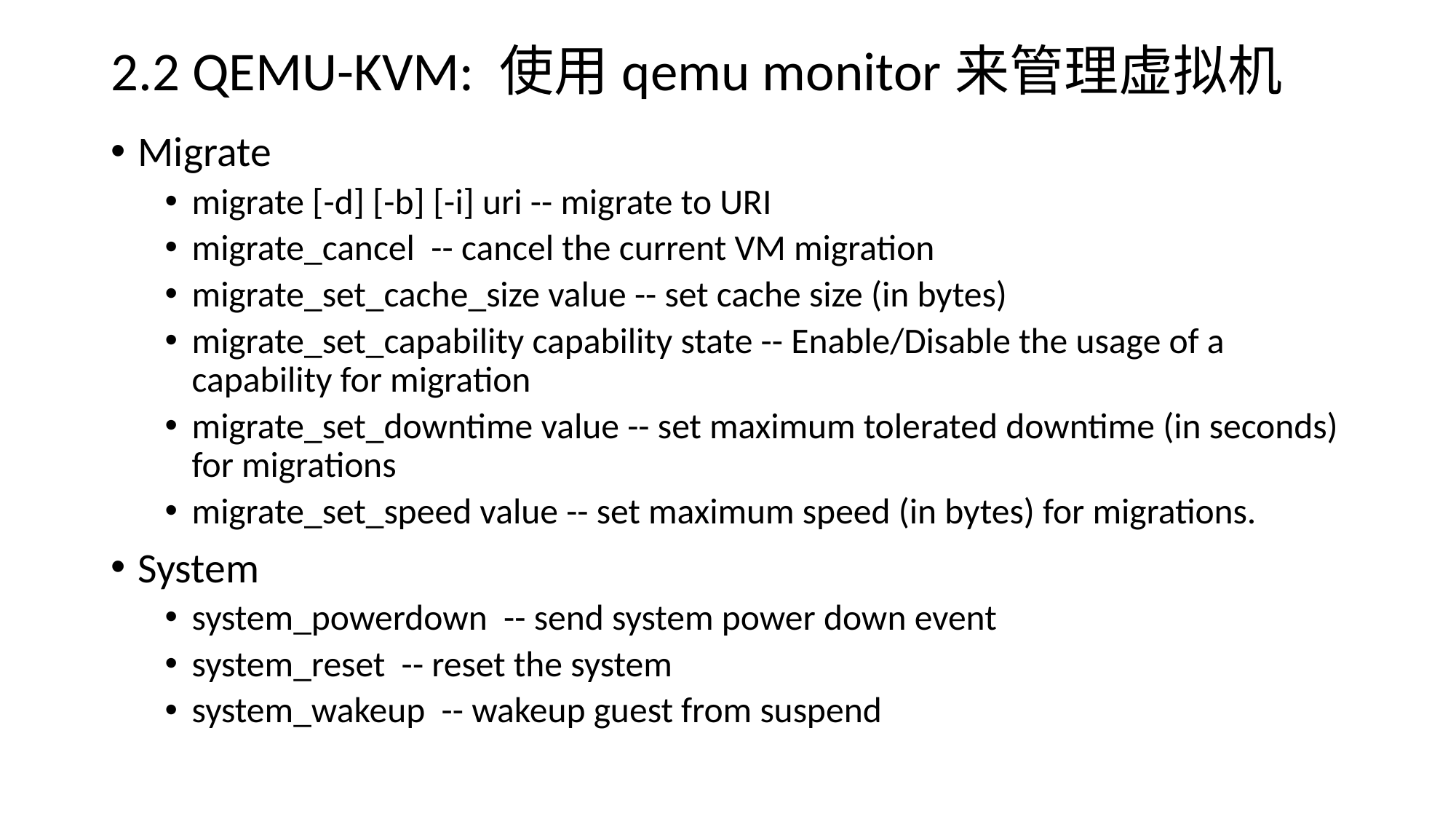

# 2.2 QEMU-KVM: 使用qemu monitor来管理虚拟机
Migrate
migrate [-d] [-b] [-i] uri -- migrate to URI
migrate_cancel  -- cancel the current VM migration
migrate_set_cache_size value -- set cache size (in bytes)
migrate_set_capability capability state -- Enable/Disable the usage of a capability for migration
migrate_set_downtime value -- set maximum tolerated downtime (in seconds) for migrations
migrate_set_speed value -- set maximum speed (in bytes) for migrations.
System
system_powerdown  -- send system power down event
system_reset  -- reset the system
system_wakeup  -- wakeup guest from suspend